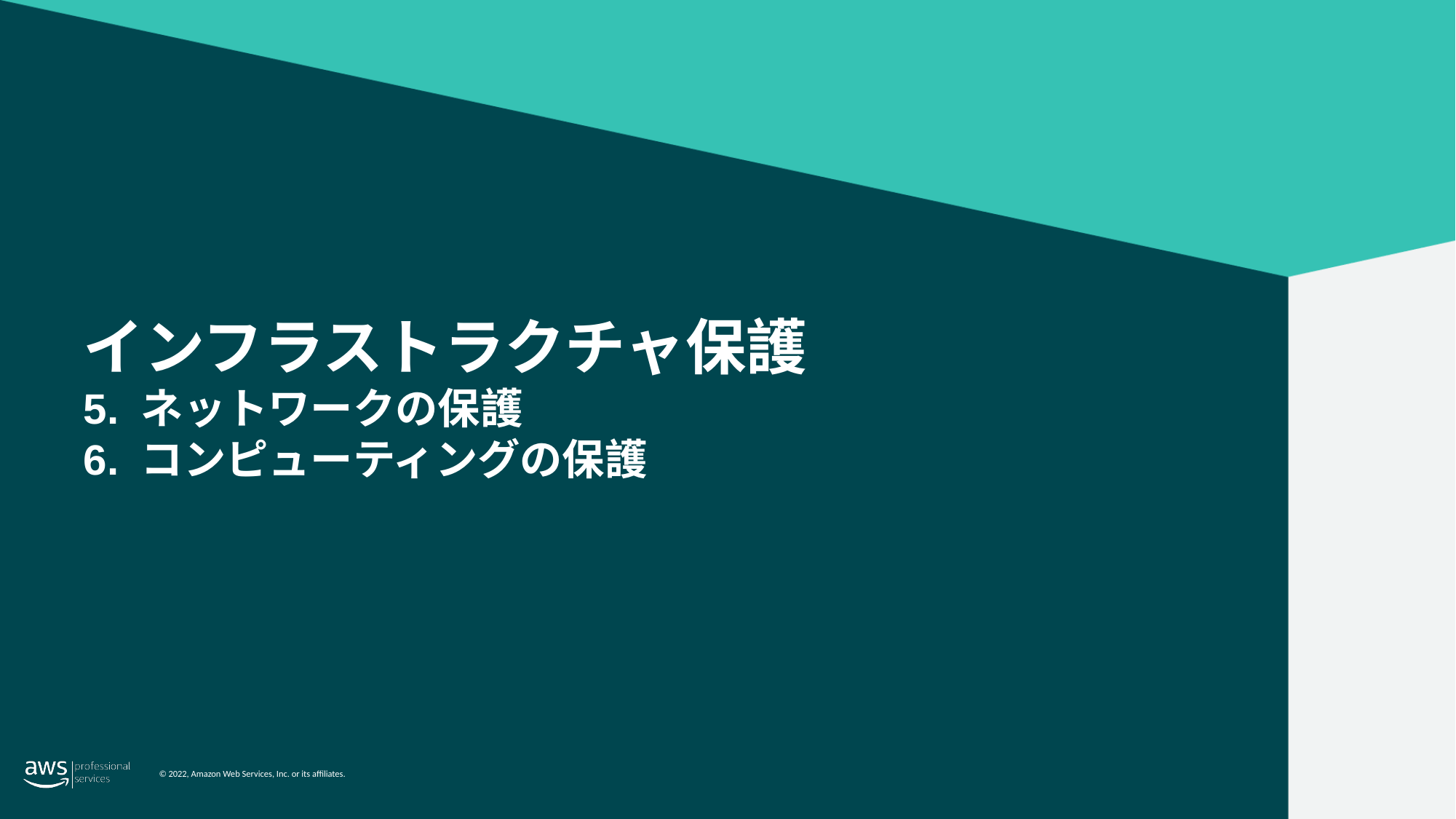

# インフラストラクチャ保護 5. ネットワークの保護 6. コンピューティングの保護